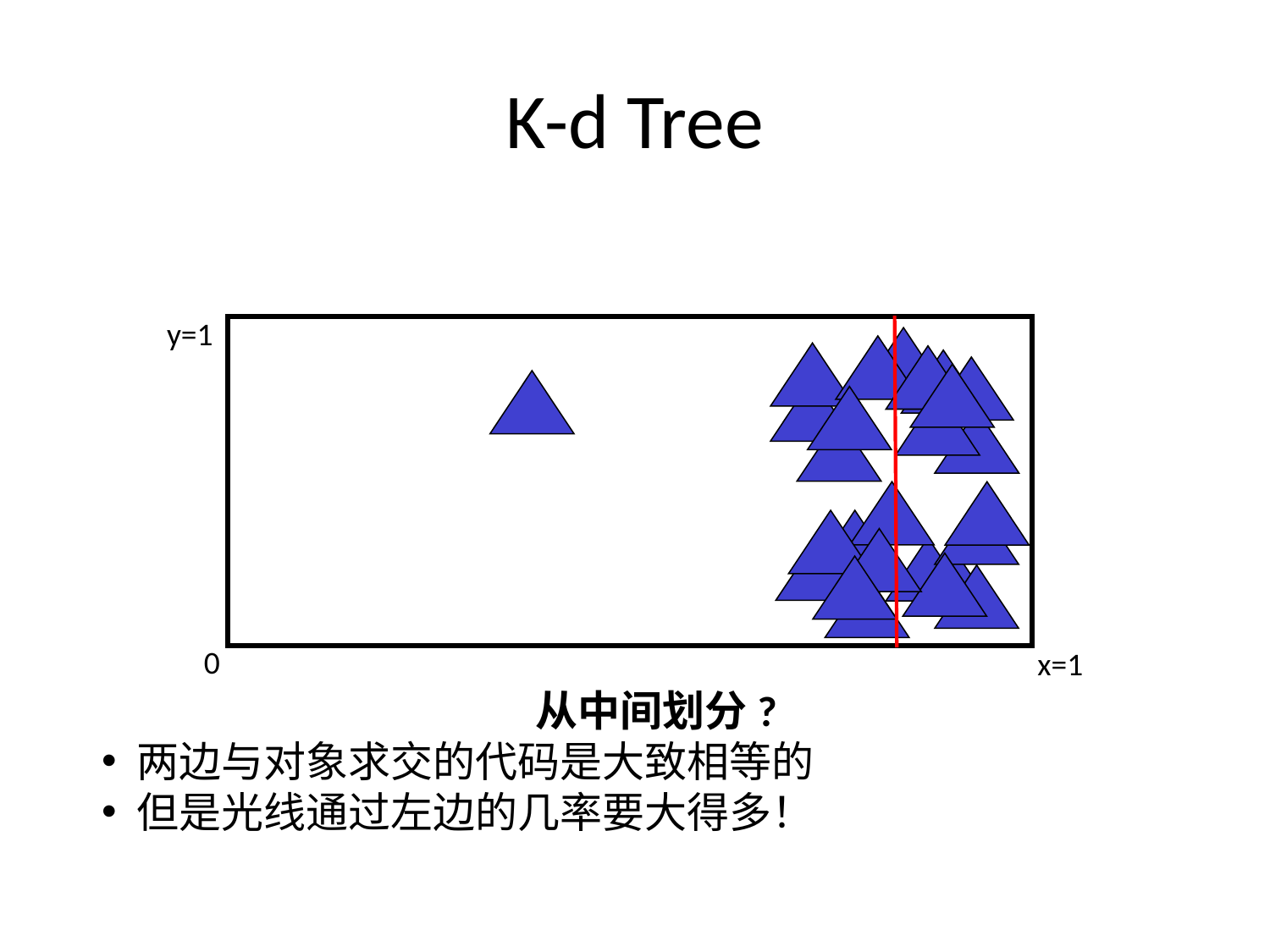

# K-d Tree
y=1

0
x=1
从中间划分?
 两边与对象求交的代码是大致相等的
 但是光线通过左边的几率要大得多！